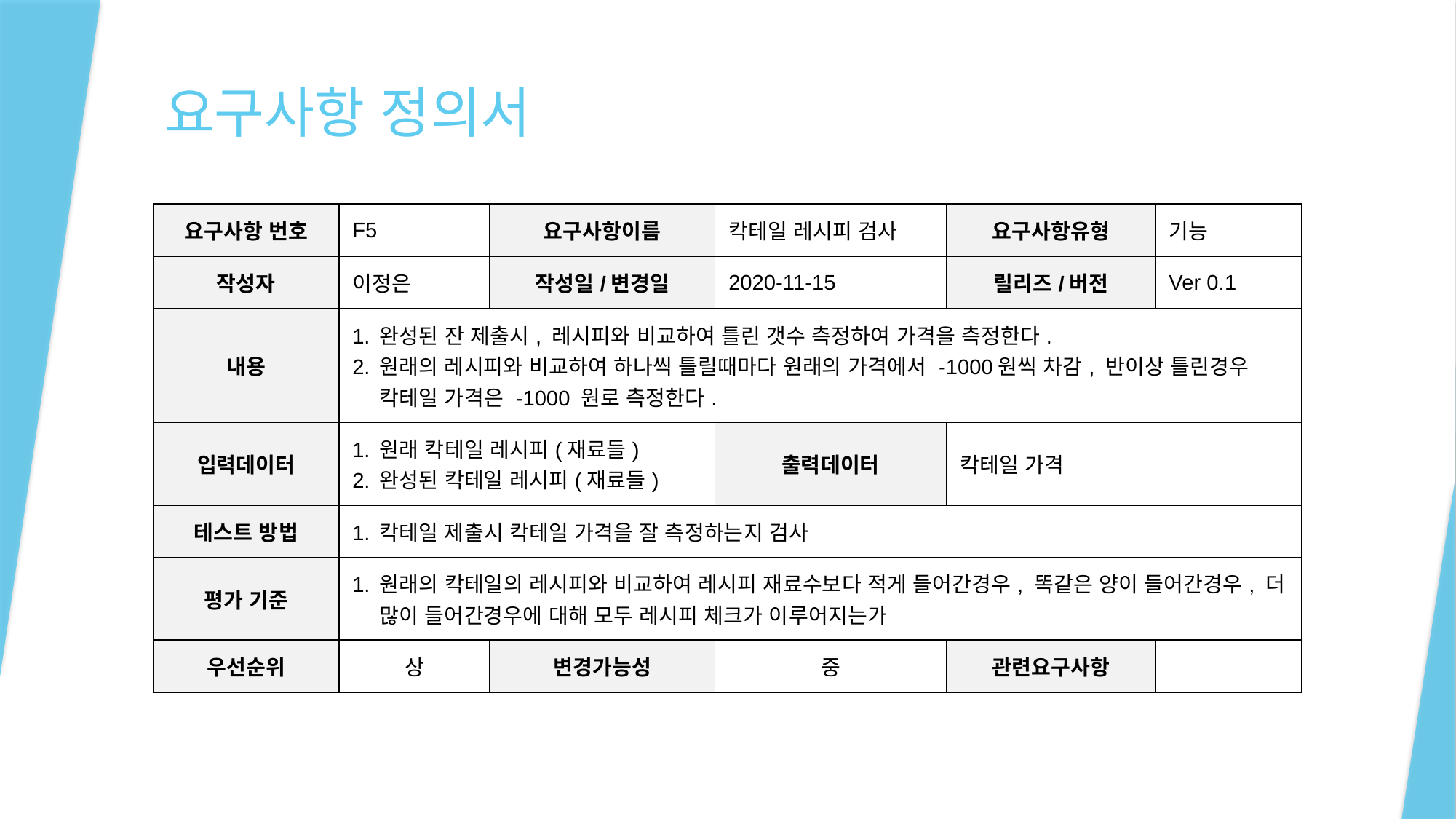

# 요구사항 정의서
| 요구사항 번호 | F5 | 요구사항이름 | 칵테일 레시피 검사 | 요구사항유형 | 기능 |
| --- | --- | --- | --- | --- | --- |
| 작성자 | 이정은 | 작성일/변경일 | 2020-11-15 | 릴리즈/버전 | Ver 0.1 |
| 내용 | 완성된 잔 제출시, 레시피와 비교하여 틀린 갯수 측정하여 가격을 측정한다. 원래의 레시피와 비교하여 하나씩 틀릴때마다 원래의 가격에서 -1000원씩 차감, 반이상 틀린경우 칵테일 가격은 -1000 원로 측정한다. |  |  |  |  |
| 입력데이터 | 원래 칵테일 레시피(재료들) 완성된 칵테일 레시피(재료들) |  | 출력데이터 | 칵테일 가격 |  |
| 테스트 방법 | 칵테일 제출시 칵테일 가격을 잘 측정하는지 검사 |  |  |  |  |
| 평가 기준 | 원래의 칵테일의 레시피와 비교하여 레시피 재료수보다 적게 들어간경우, 똑같은 양이 들어간경우, 더 많이 들어간경우에 대해 모두 레시피 체크가 이루어지는가 |  |  |  |  |
| 우선순위 | 상 | 변경가능성 | 중 | 관련요구사항 |  |